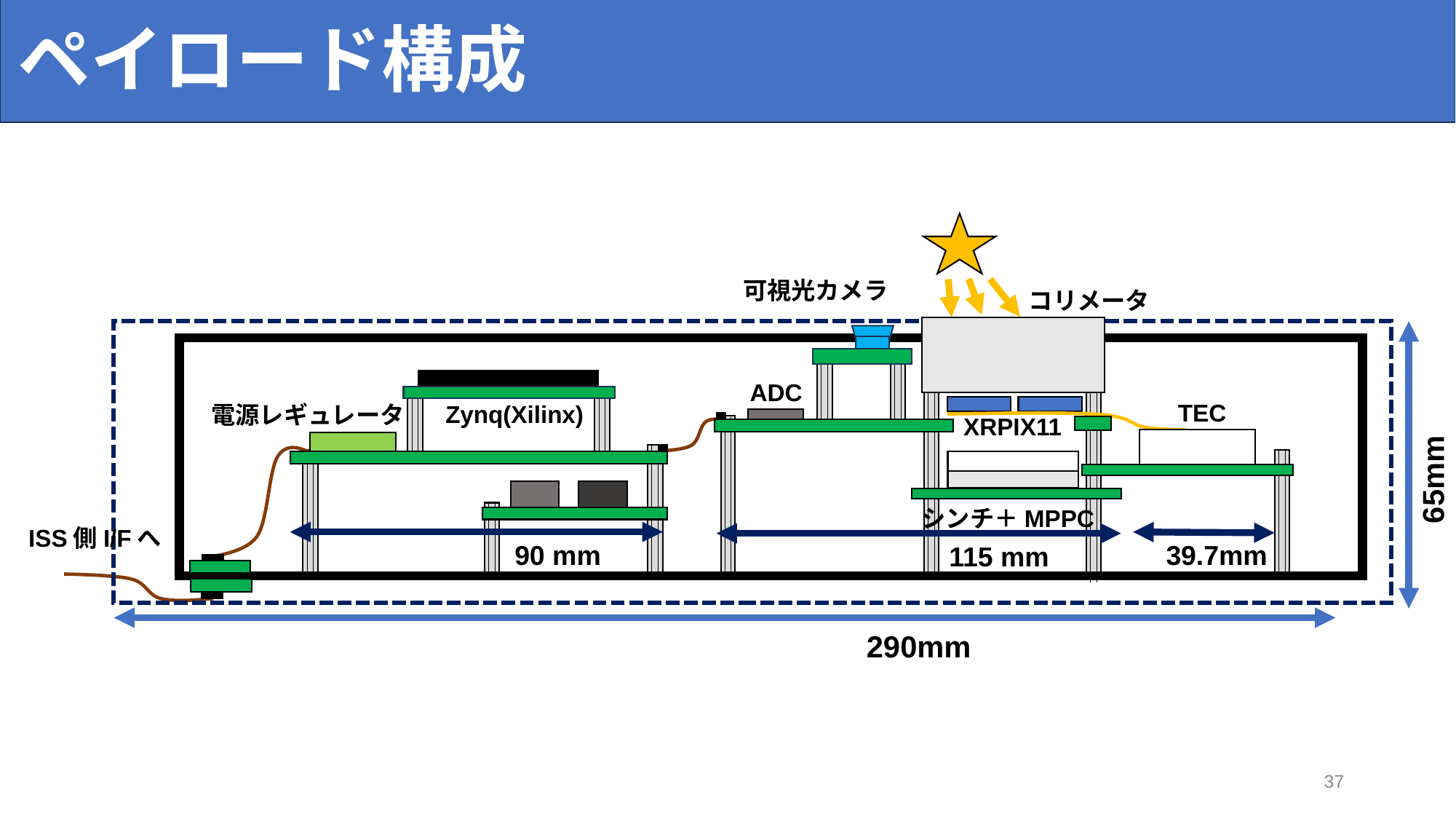

ペイロード構成

可視光カメラ
コリメータ

ADC

TEC
Zynq(Xilinx)
電源レギュレータ

XRPIX11

65mm

シンチ＋MPPC

ISS側I/Fへ
39.7mm
90 mm
115 mm

290mm
37